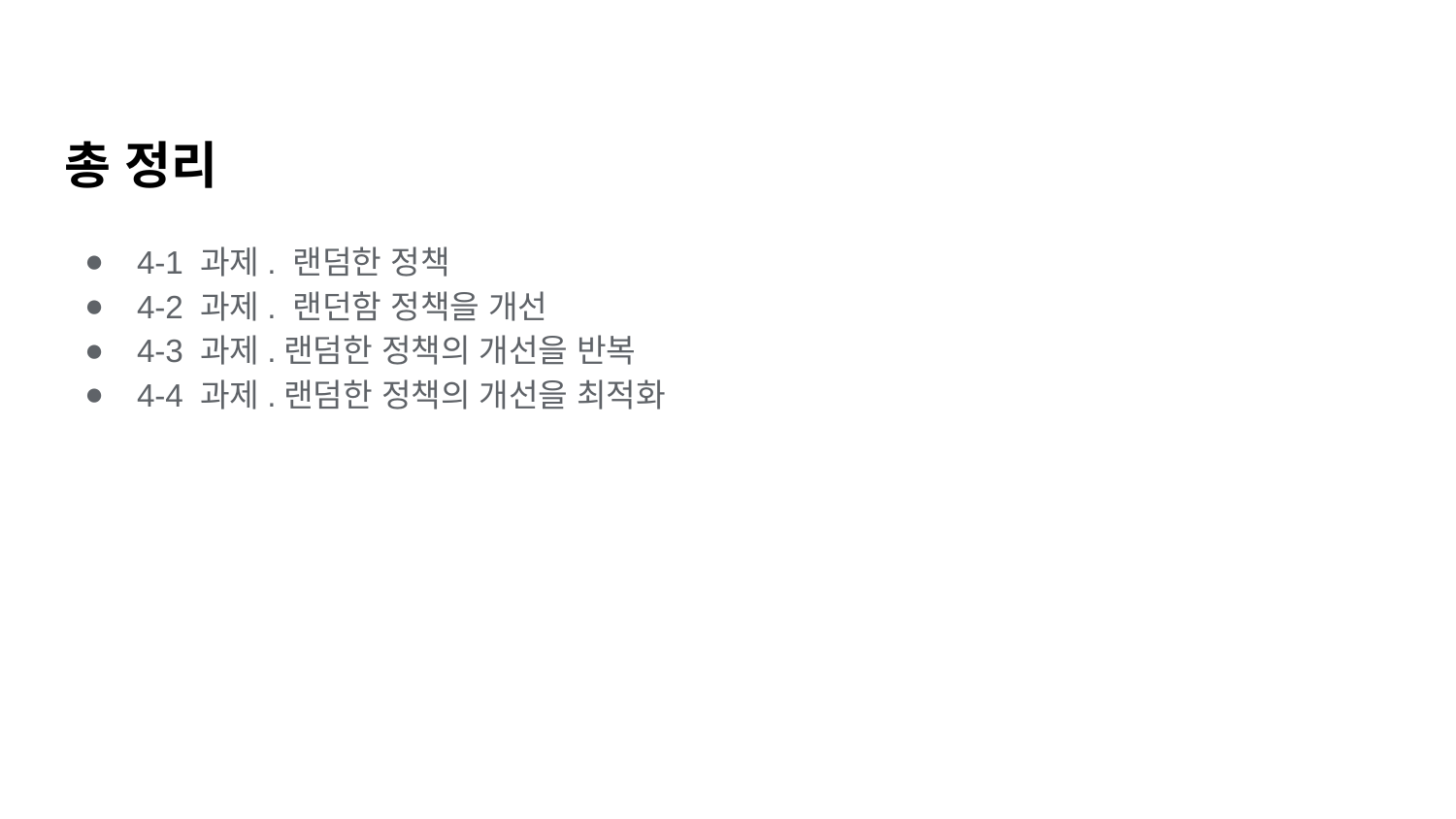

# 총 정리
4-1 과제. 랜덤한 정책
4-2 과제. 랜던함 정책을 개선
4-3 과제.랜덤한 정책의 개선을 반복
4-4 과제.랜덤한 정책의 개선을 최적화